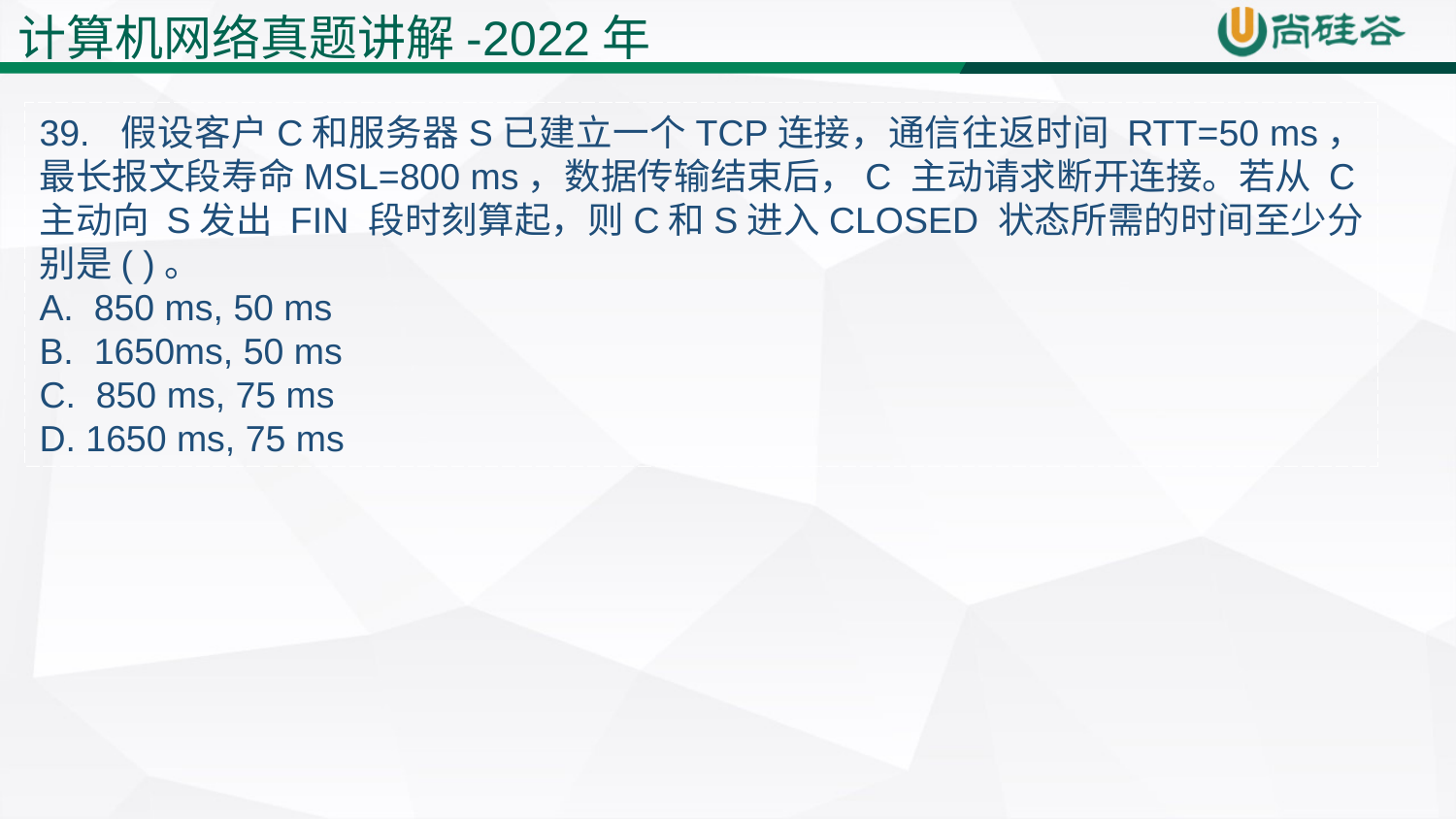

39.  假设客户C和服务器S已建立一个TCP连接，通信往返时间 RTT=50 ms，最长报文段寿命MSL=800 ms，数据传输结束后，C 主动请求断开连接。若从 C主动向 S发出 FIN 段时刻算起，则C和S进入CLOSED 状态所需的时间至少分别是( )。
A.  850 ms, 50 ms
B.  1650ms, 50 ms
C.  850 ms, 75 ms
D. 1650 ms, 75 ms